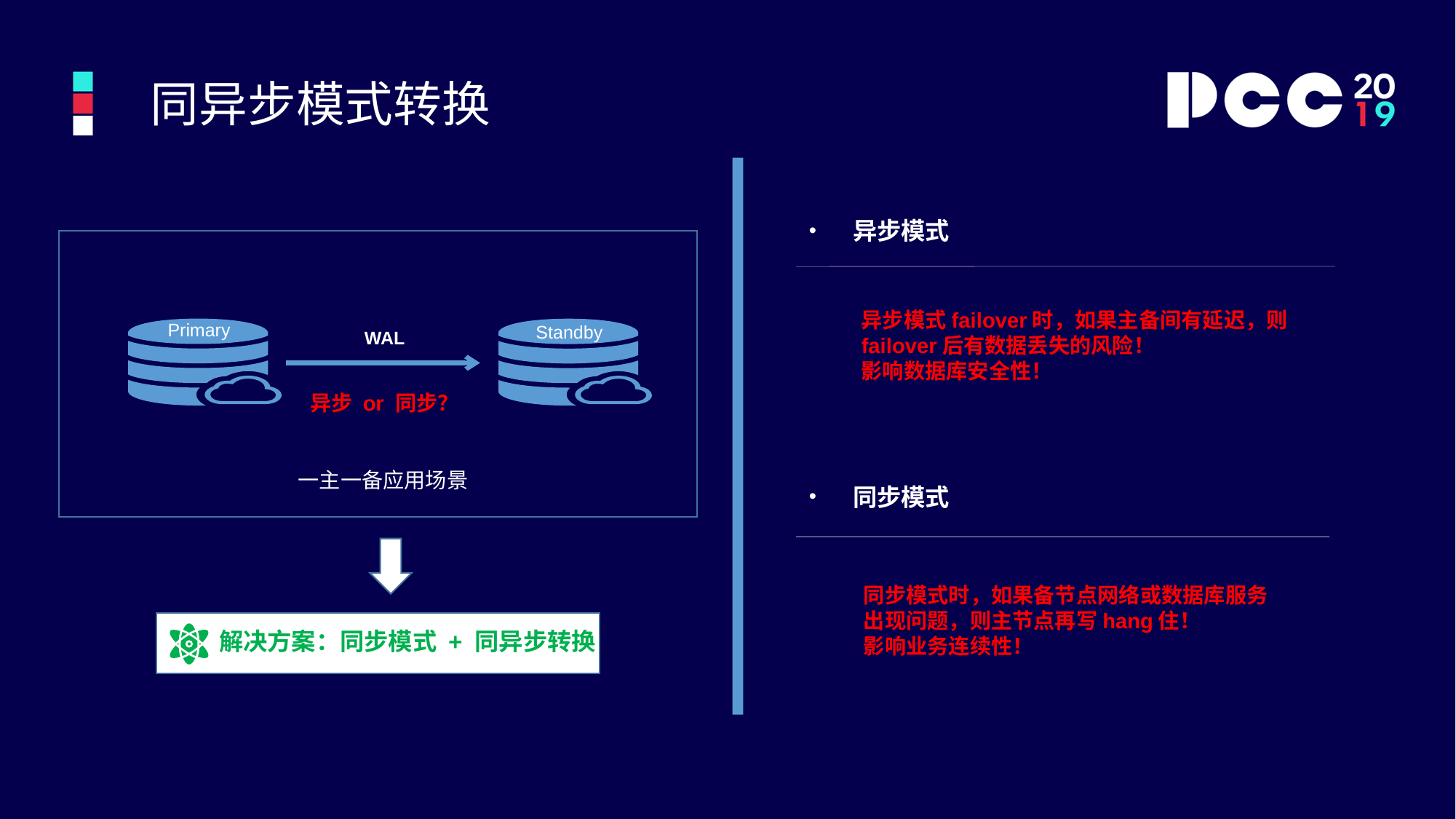

同异步模式转换

 异步模式

异步模式failover时，如果主备间有延迟，则failover后有数据丢失的风险！
影响数据库安全性！

Primary
Standby

WAL
异步 or 同步？
一主一备应用场景
 同步模式

同步模式时，如果备节点网络或数据库服务出现问题，则主节点再写hang住！
影响业务连续性！

解决方案：同步模式 + 同异步转换